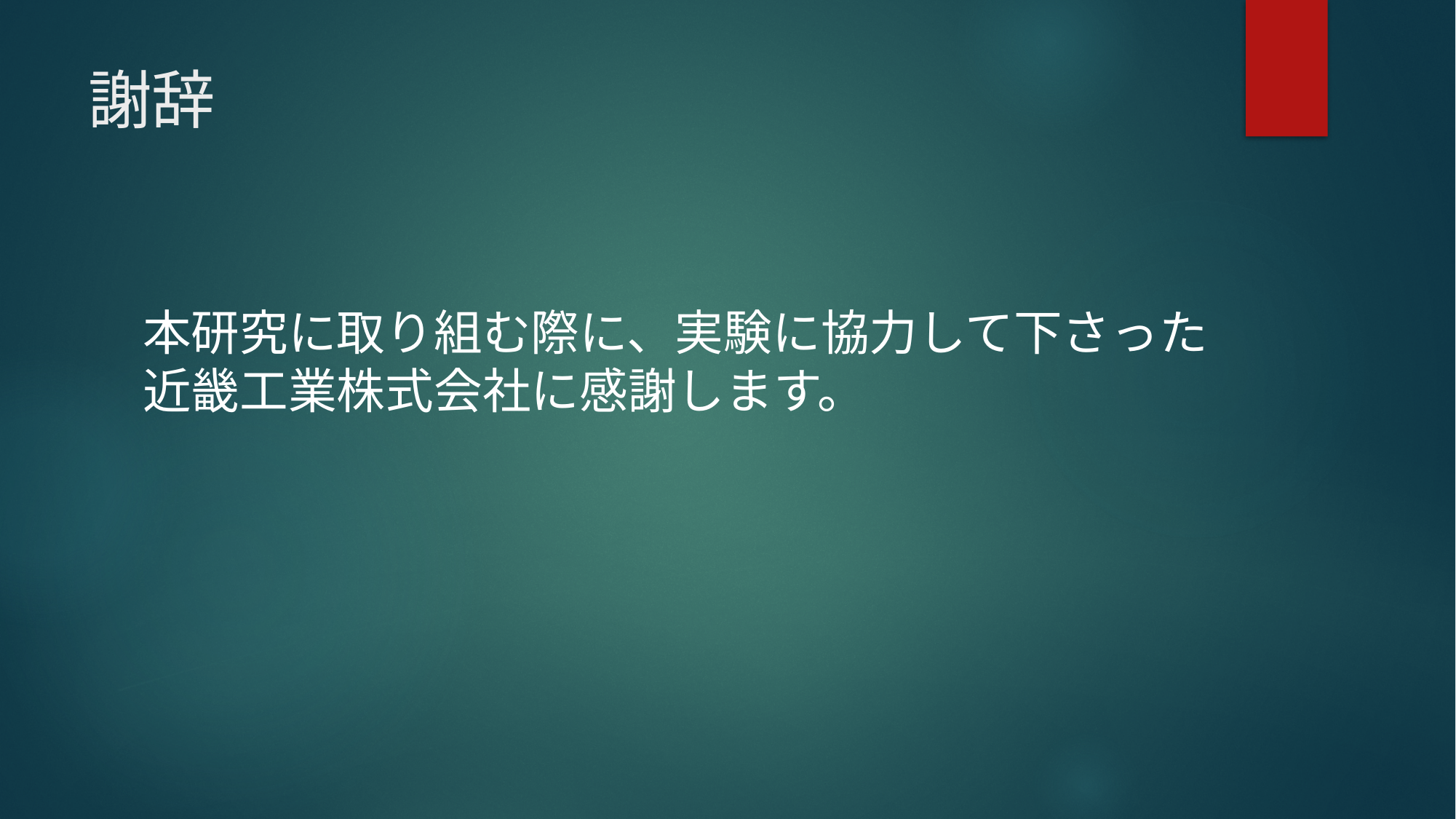

# 謝辞

本研究に取り組む際に、実験に協力して下さった近畿工業株式会社に感謝します。